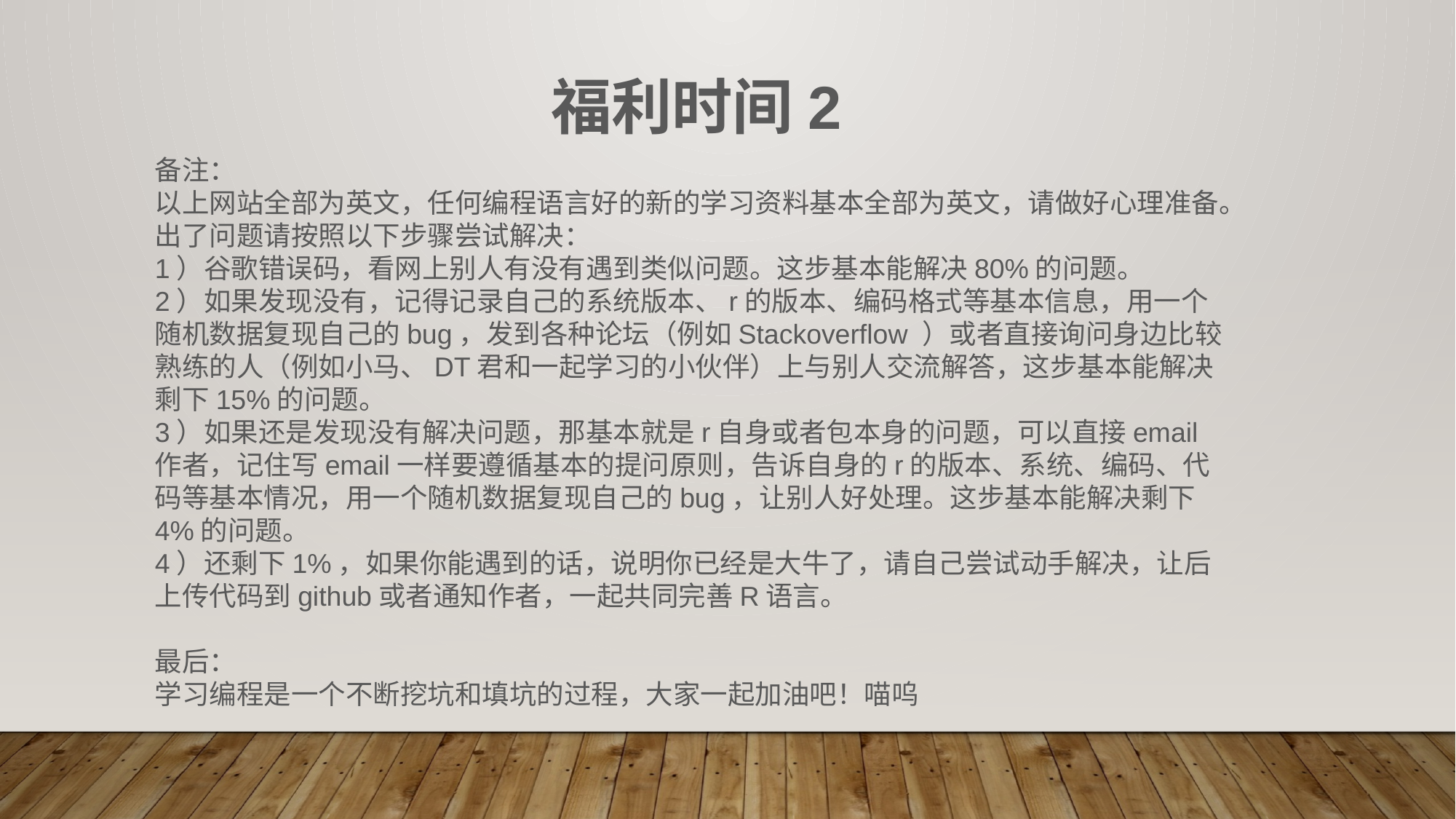

福利时间2
备注：
以上网站全部为英文，任何编程语言好的新的学习资料基本全部为英文，请做好心理准备。
出了问题请按照以下步骤尝试解决：
1）谷歌错误码，看网上别人有没有遇到类似问题。这步基本能解决80%的问题。
2）如果发现没有，记得记录自己的系统版本、r的版本、编码格式等基本信息，用一个随机数据复现自己的bug，发到各种论坛（例如Stackoverflow ）或者直接询问身边比较熟练的人（例如小马、DT君和一起学习的小伙伴）上与别人交流解答，这步基本能解决剩下15%的问题。
3）如果还是发现没有解决问题，那基本就是r自身或者包本身的问题，可以直接email作者，记住写email一样要遵循基本的提问原则，告诉自身的r的版本、系统、编码、代码等基本情况，用一个随机数据复现自己的bug，让别人好处理。这步基本能解决剩下4%的问题。
4）还剩下1%，如果你能遇到的话，说明你已经是大牛了，请自己尝试动手解决，让后上传代码到github或者通知作者，一起共同完善R语言。

最后：
学习编程是一个不断挖坑和填坑的过程，大家一起加油吧！喵呜